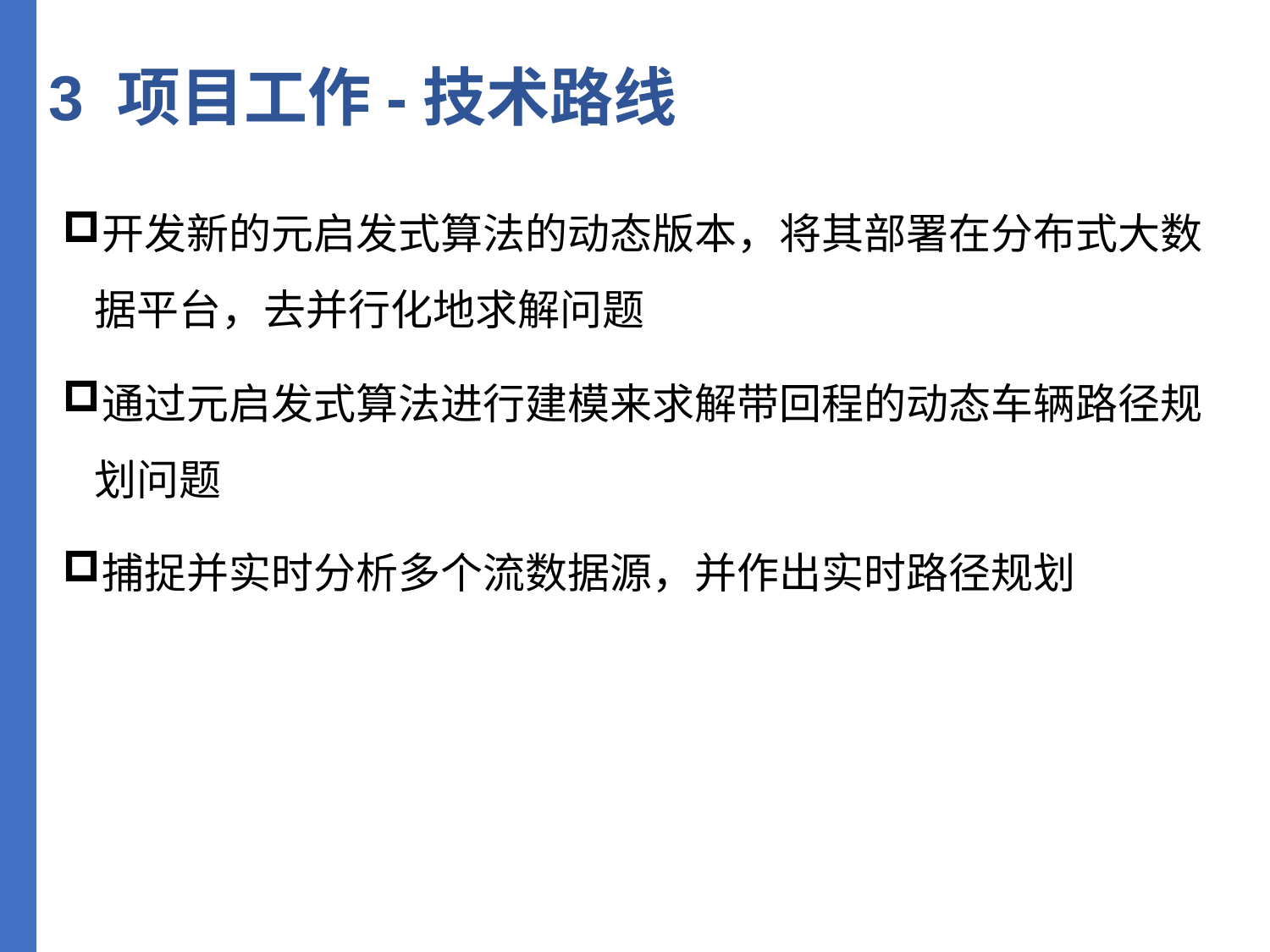

3 项目工作-技术路线

开发新的元启发式算法的动态版本，将其部署在分布式大数据平台，去并行化地求解问题
通过元启发式算法进行建模来求解带回程的动态车辆路径规划问题
捕捉并实时分析多个流数据源，并作出实时路径规划
12